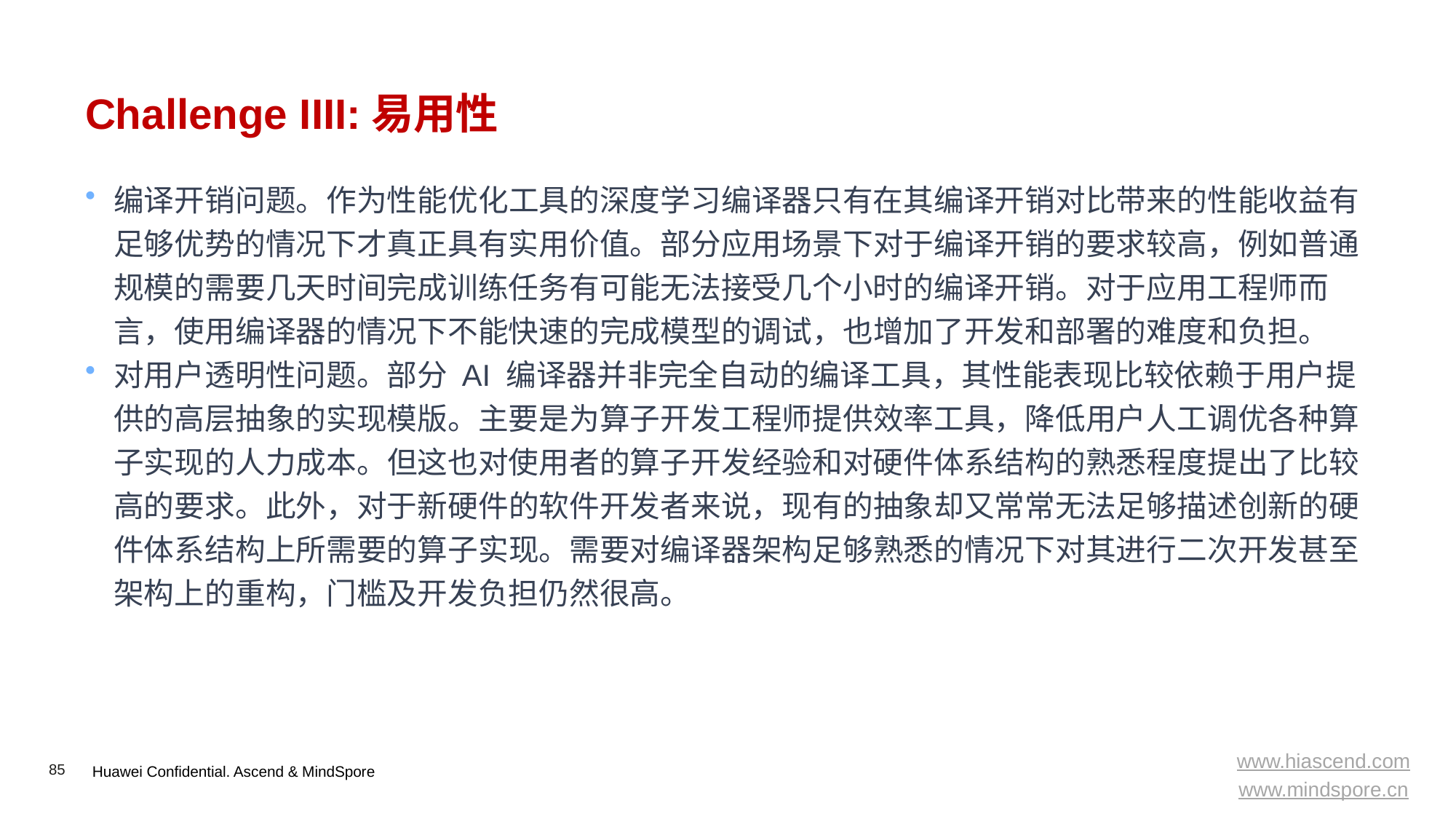

# Challenge IIII:易用性
编译开销问题。作为性能优化工具的深度学习编译器只有在其编译开销对比带来的性能收益有足够优势的情况下才真正具有实用价值。部分应用场景下对于编译开销的要求较高，例如普通规模的需要几天时间完成训练任务有可能无法接受几个小时的编译开销。对于应用工程师而言，使用编译器的情况下不能快速的完成模型的调试，也增加了开发和部署的难度和负担。
对用户透明性问题。部分 AI 编译器并非完全自动的编译工具，其性能表现比较依赖于用户提供的高层抽象的实现模版。主要是为算子开发工程师提供效率工具，降低用户人工调优各种算子实现的人力成本。但这也对使用者的算子开发经验和对硬件体系结构的熟悉程度提出了比较高的要求。此外，对于新硬件的软件开发者来说，现有的抽象却又常常无法足够描述创新的硬件体系结构上所需要的算子实现。需要对编译器架构足够熟悉的情况下对其进行二次开发甚至架构上的重构，门槛及开发负担仍然很高。